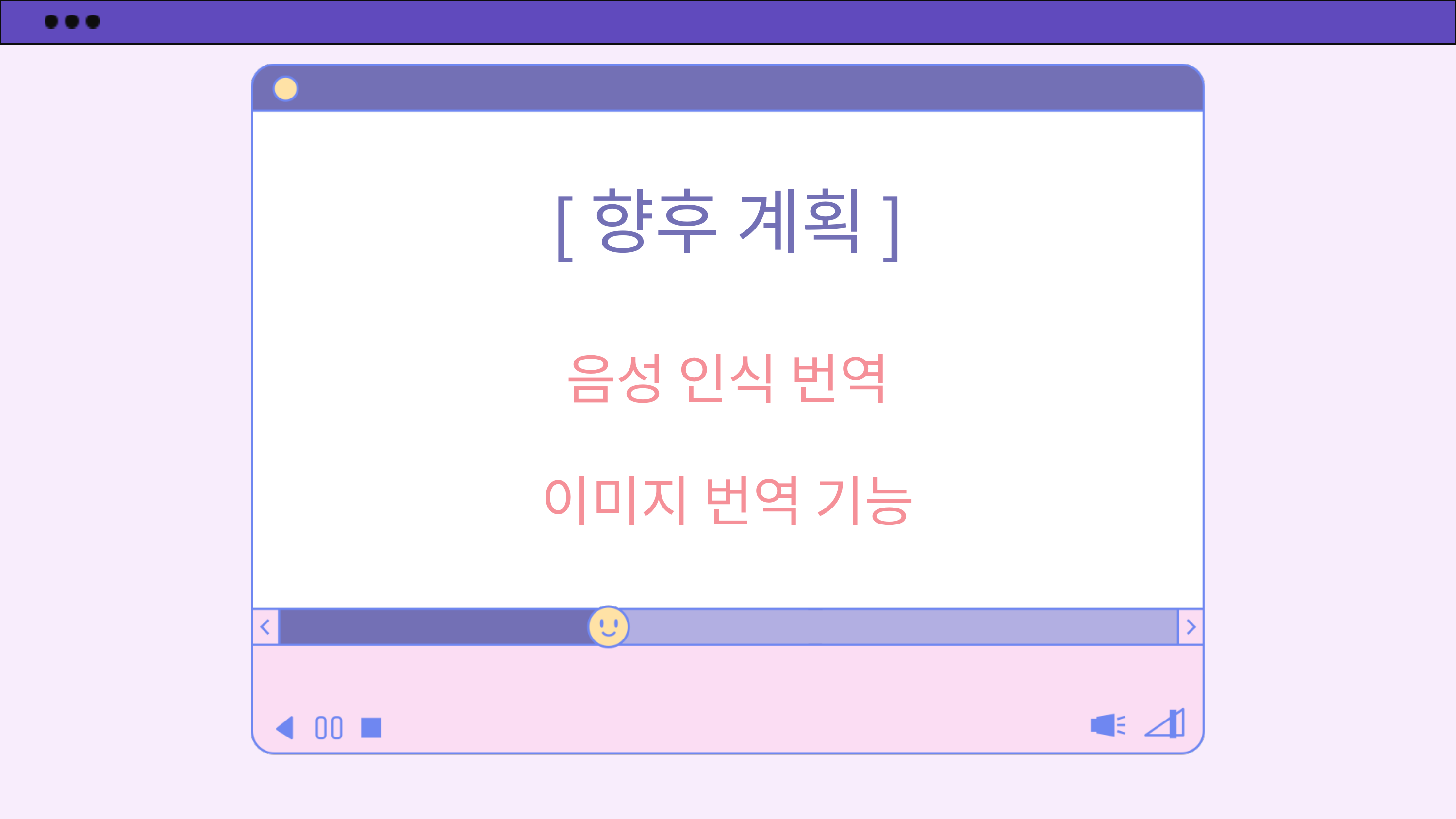

[향후 계획]
음성 인식 번역

이미지 번역 기능